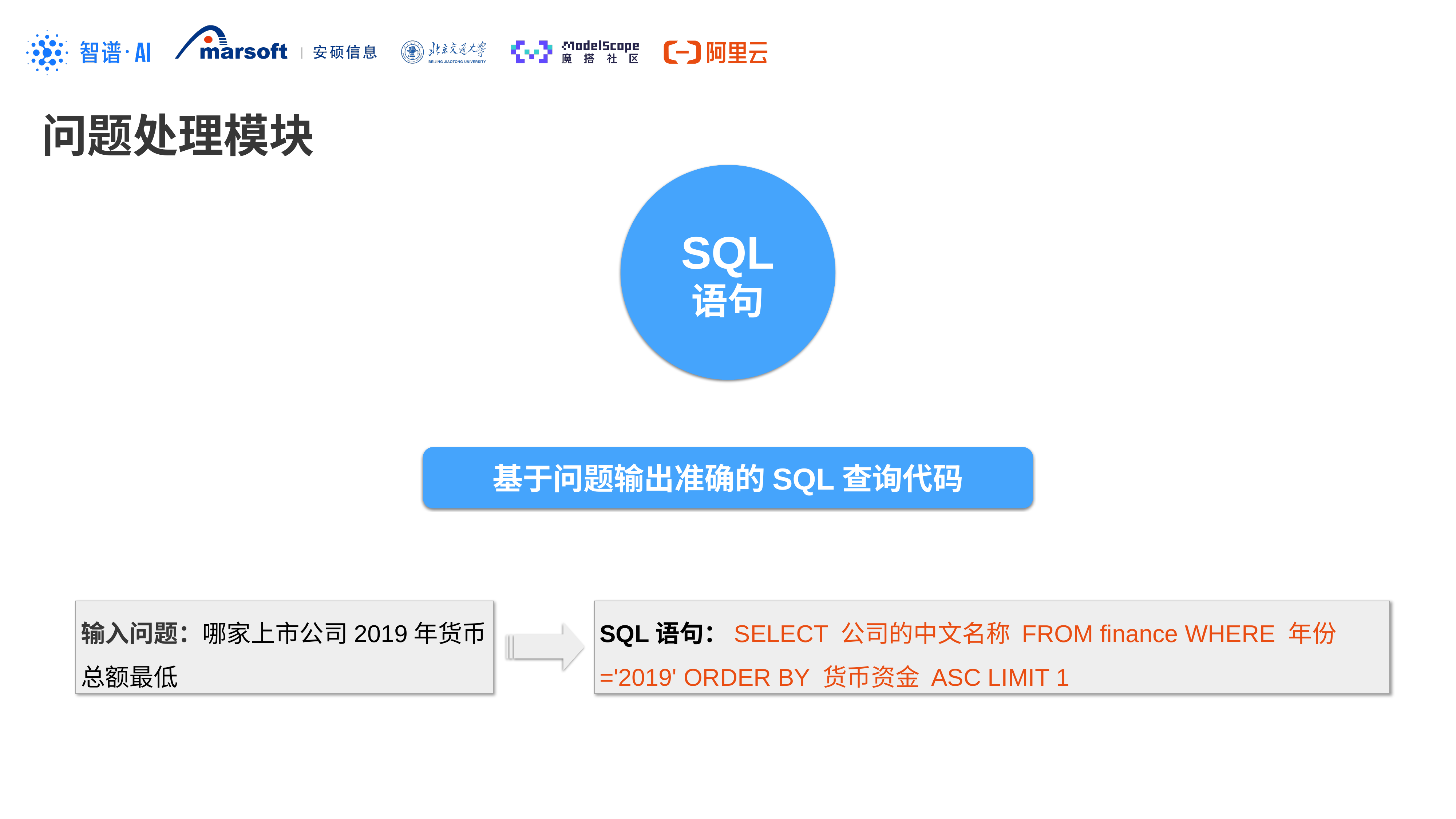

问题处理模块
SQL
语句
基于问题输出准确的SQL查询代码
输入问题：哪家上市公司2019年货币总额最低
SQL语句：SELECT 公司的中文名称 FROM finance WHERE 年份='2019' ORDER BY 货币资金 ASC LIMIT 1